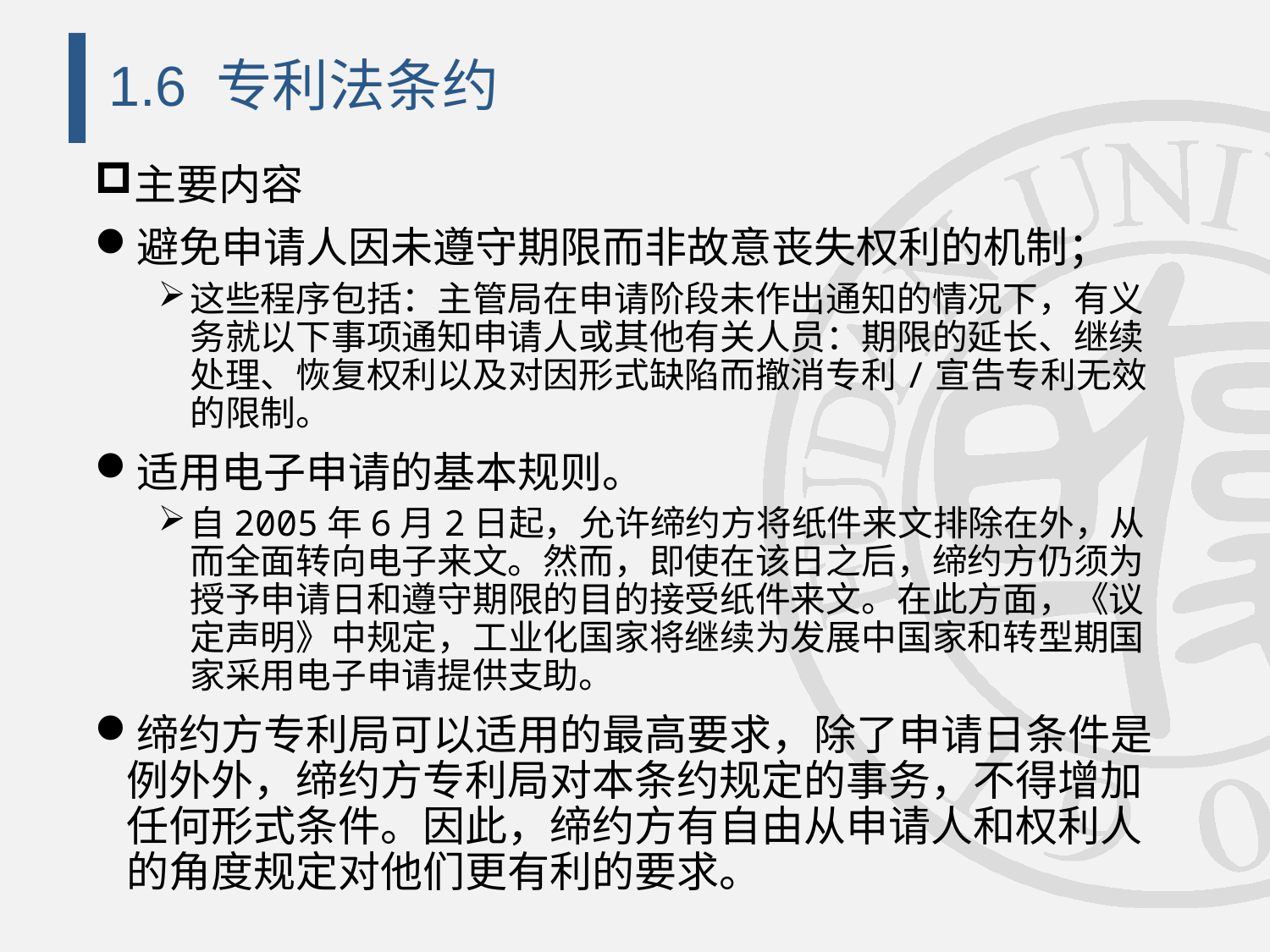

# 1.6 专利法条约
主要内容
避免申请人因未遵守期限而非故意丧失权利的机制；
这些程序包括：主管局在申请阶段未作出通知的情况下，有义务就以下事项通知申请人或其他有关人员：期限的延长、继续处理、恢复权利以及对因形式缺陷而撤消专利/宣告专利无效的限制。
适用电子申请的基本规则。
自2005年6月2日起，允许缔约方将纸件来文排除在外，从而全面转向电子来文。然而，即使在该日之后，缔约方仍须为授予申请日和遵守期限的目的接受纸件来文。在此方面，《议定声明》中规定，工业化国家将继续为发展中国家和转型期国家采用电子申请提供支助。
缔约方专利局可以适用的最高要求，除了申请日条件是例外外，缔约方专利局对本条约规定的事务，不得增加任何形式条件。因此，缔约方有自由从申请人和权利人的角度规定对他们更有利的要求。